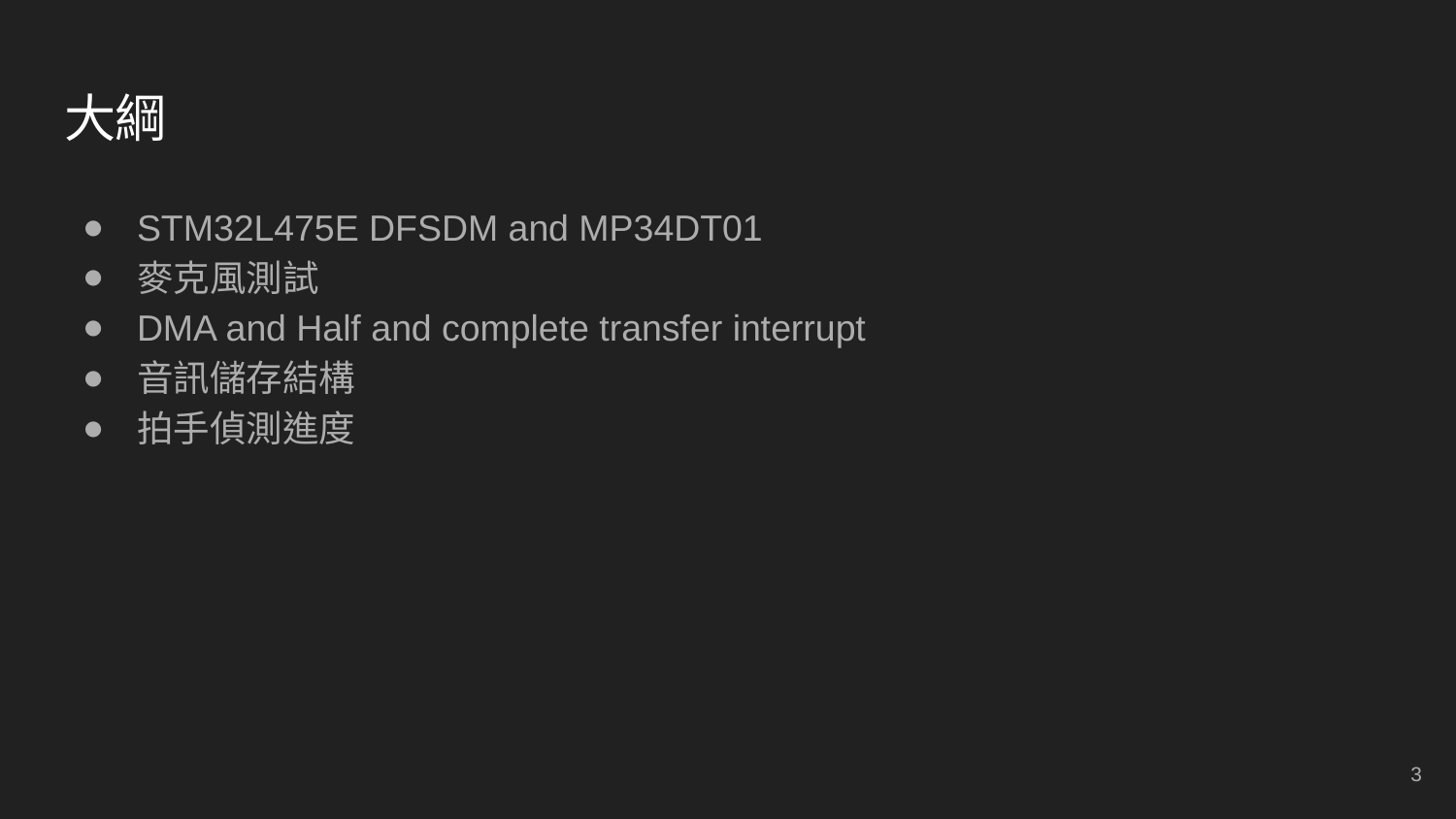

# 大綱
STM32L475E DFSDM and MP34DT01
麥克風測試
DMA and Half and complete transfer interrupt
音訊儲存結構
拍手偵測進度

3